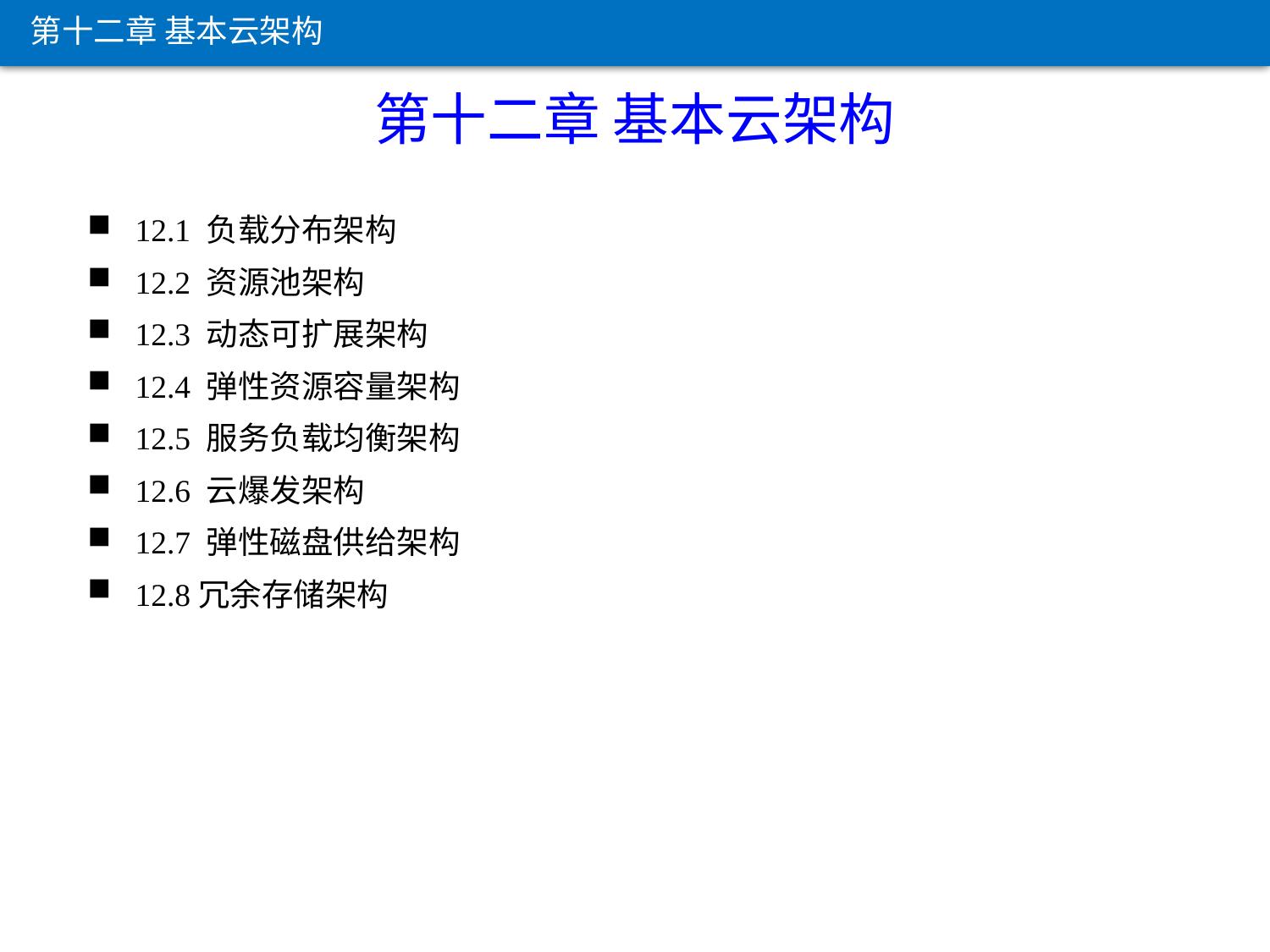

第十二章 基本云架构
第十二章 基本云架构
12.1 负载分布架构
12.2 资源池架构
12.3 动态可扩展架构
12.4 弹性资源容量架构
12.5 服务负载均衡架构
12.6 云爆发架构
12.7 弹性磁盘供给架构
12.8冗余存储架构
7